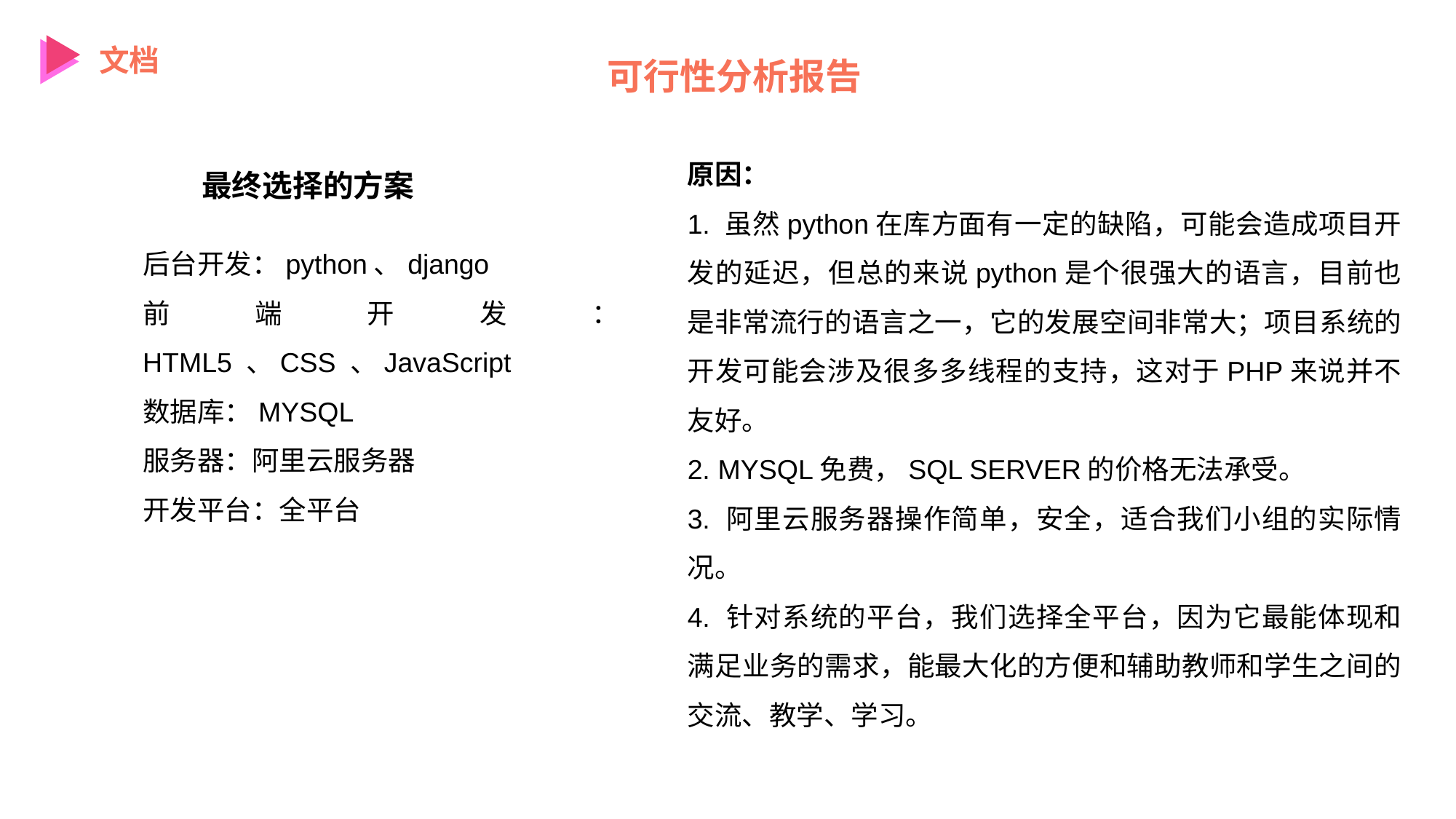

文档
可行性分析报告
原因：
1. 虽然python在库方面有一定的缺陷，可能会造成项目开发的延迟，但总的来说python是个很强大的语言，目前也是非常流行的语言之一，它的发展空间非常大；项目系统的开发可能会涉及很多多线程的支持，这对于PHP来说并不友好。
2. MYSQL免费，SQL SERVER的价格无法承受。
3. 阿里云服务器操作简单，安全，适合我们小组的实际情况。
4. 针对系统的平台，我们选择全平台，因为它最能体现和满足业务的需求，能最大化的方便和辅助教师和学生之间的交流、教学、学习。
最终选择的方案
后台开发：python、django
前端开发：HTML5 、CSS 、JavaScript
数据库：MYSQL
服务器：阿里云服务器
开发平台：全平台